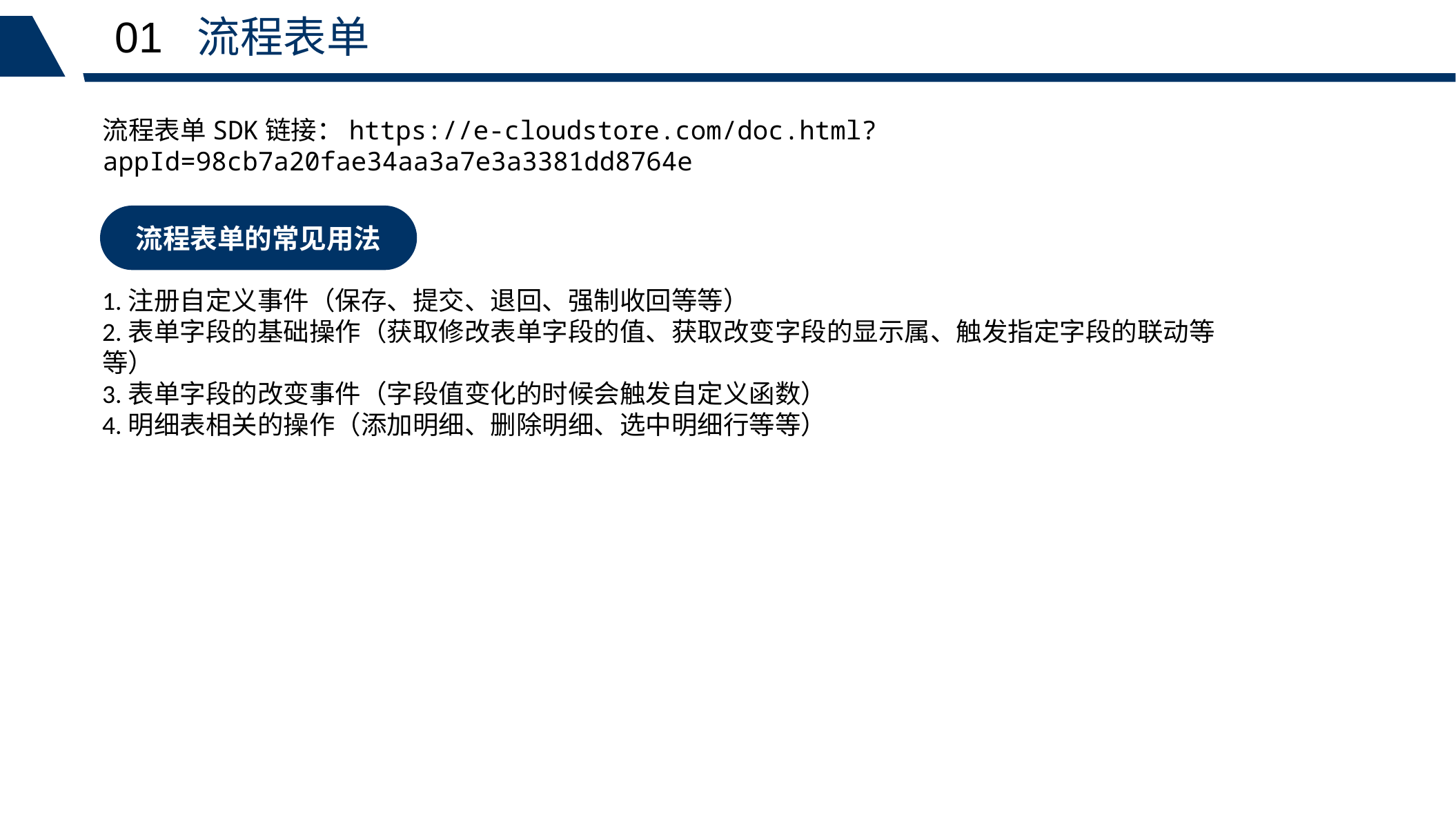

01  流程表单

流程表单SDK链接：https://e-cloudstore.com/doc.html?appId=98cb7a20fae34aa3a7e3a3381dd8764e
流程表单的常见用法
1.注册自定义事件（保存、提交、退回、强制收回等等）
2.表单字段的基础操作（获取修改表单字段的值、获取改变字段的显示属、触发指定字段的联动等等）
3.表单字段的改变事件（字段值变化的时候会触发自定义函数）
4.明细表相关的操作（添加明细、删除明细、选中明细行等等）
无危则安